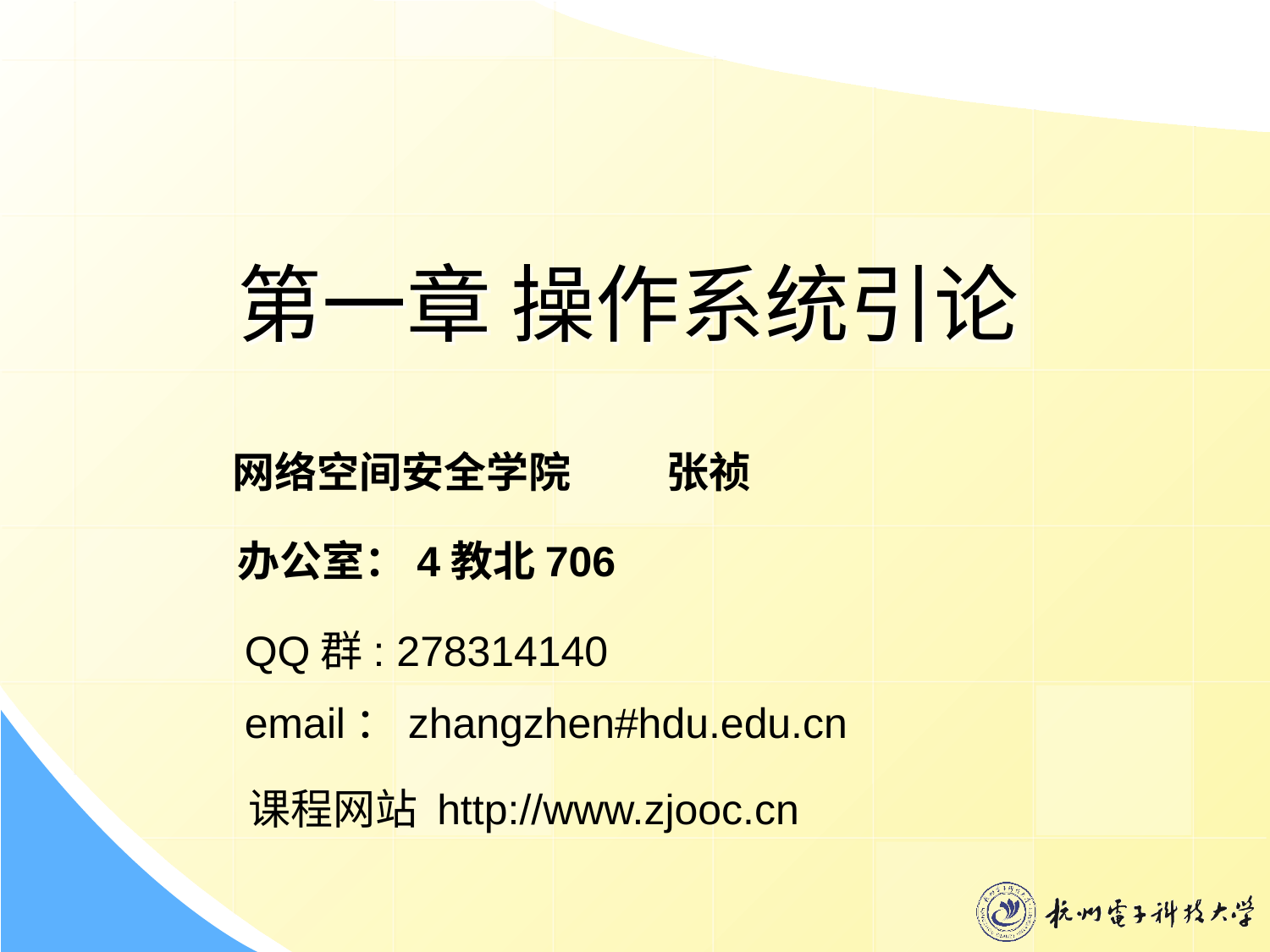

第一章 操作系统引论
网络空间安全学院          张祯
办公室：4教北706
QQ群: 278314140
email：zhangzhen#hdu.edu.cn
课程网站 http://www.zjooc.cn